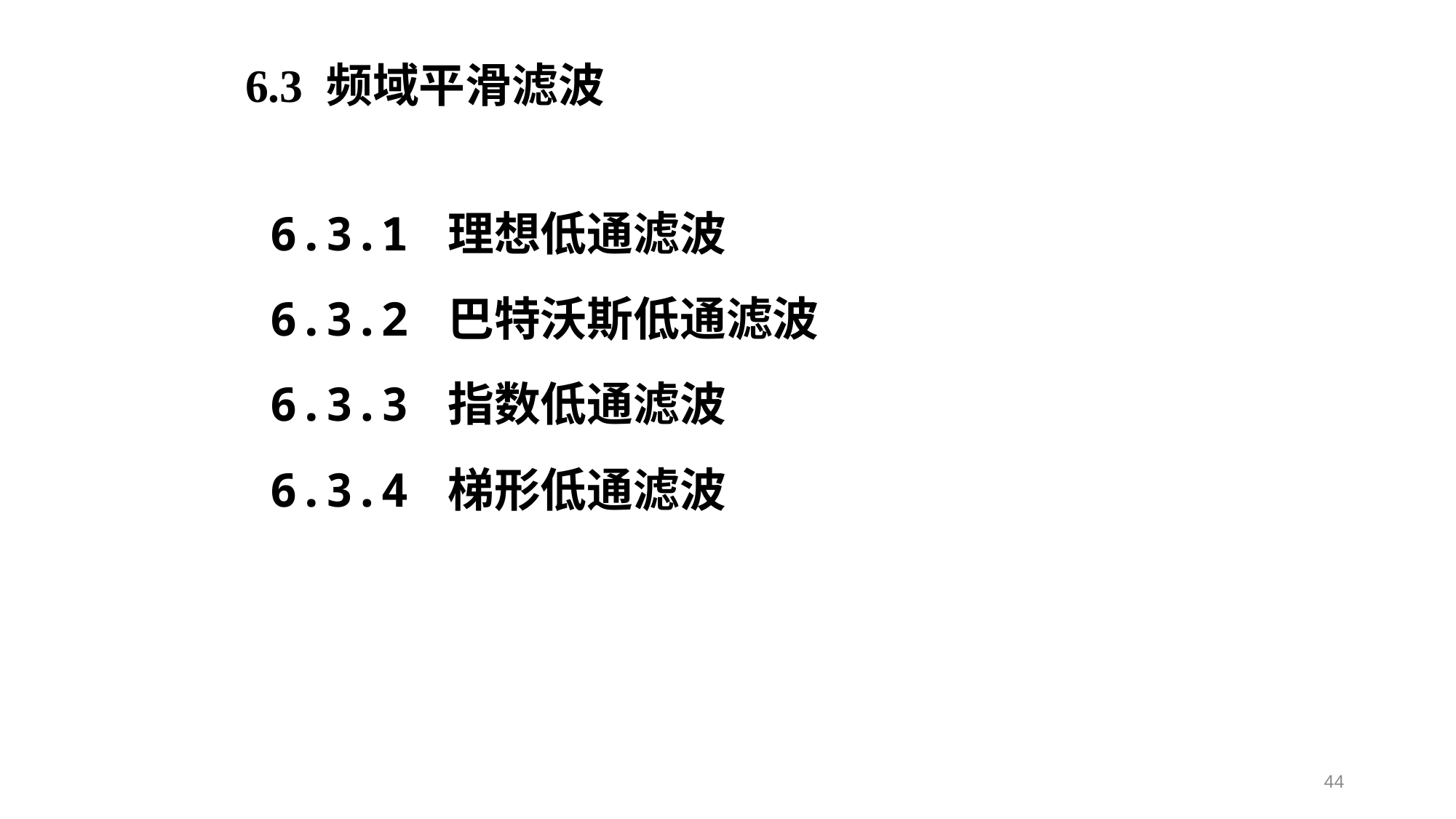

6.3 频域平滑滤波
6.3.1 理想低通滤波
6.3.2 巴特沃斯低通滤波
6.3.3 指数低通滤波
6.3.4 梯形低通滤波

44